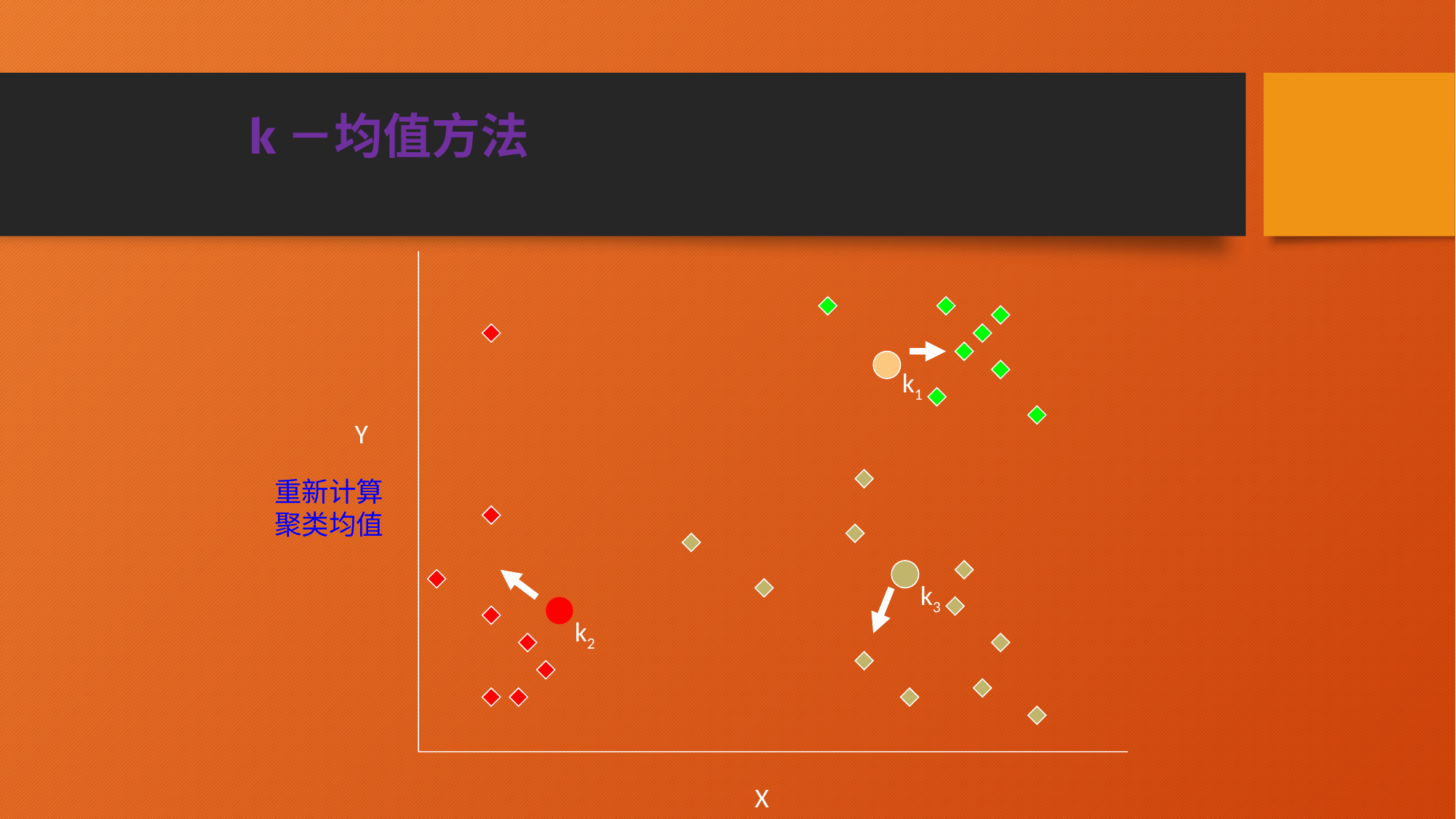

# k－均值方法

Y
X

k1

重新计算聚类均值

k3

k2